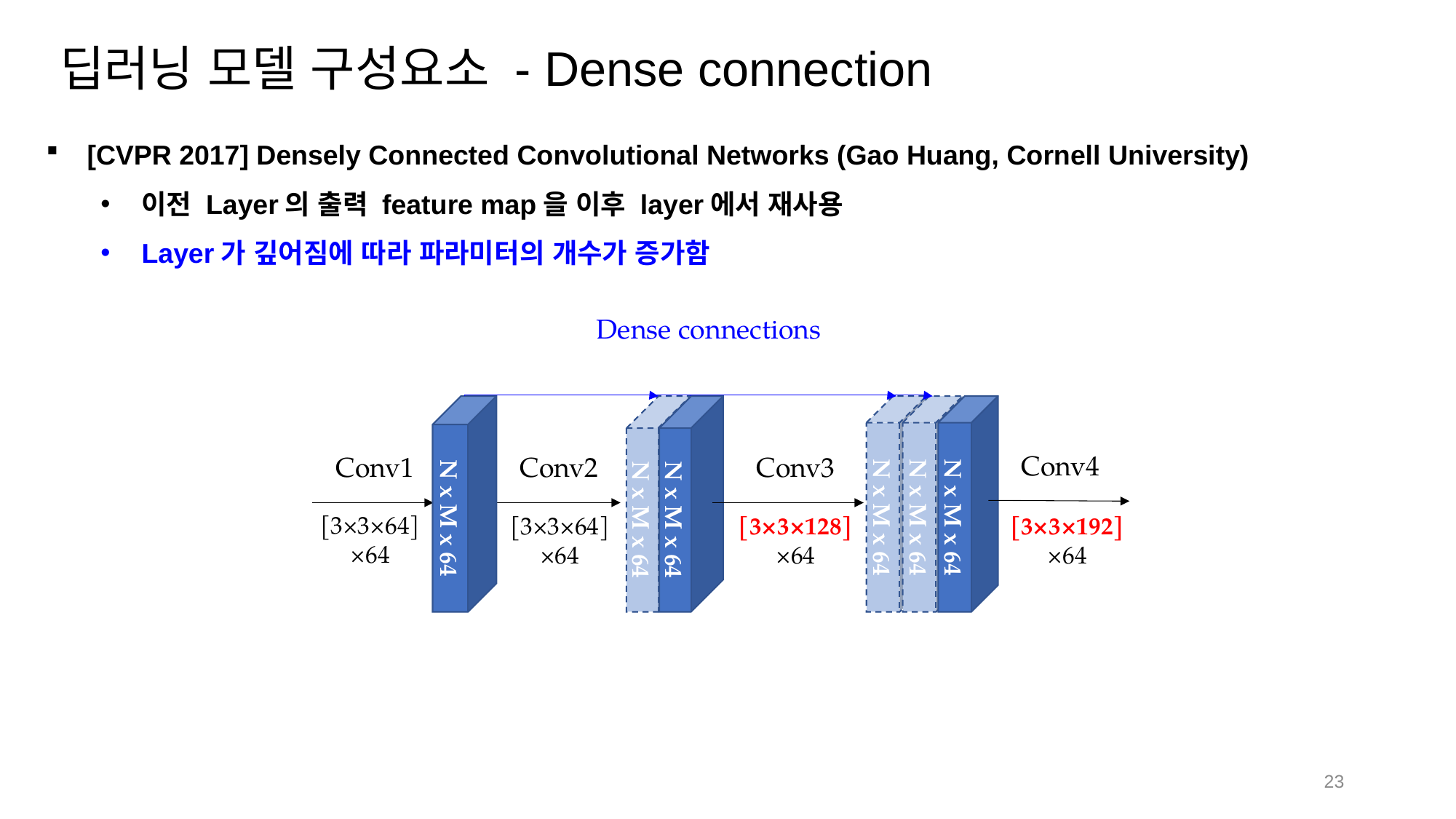

딥러닝 모델 구성요소 - Dense connection
[CVPR 2017] Densely Connected Convolutional Networks (Gao Huang, Cornell University)
이전 Layer의 출력 feature map을 이후 layer에서 재사용
Layer가 깊어짐에 따라 파라미터의 개수가 증가함
Dense connections
N x M x 64
N x M x 64
N x M x 64
N x M x 64
N x M x 64
N x M x 64
Conv4
Conv1
Conv2
Conv3
[3×3×64]
×64
[3×3×64]
×64
[3×3×128]
×64
[3×3×192]
×64
23